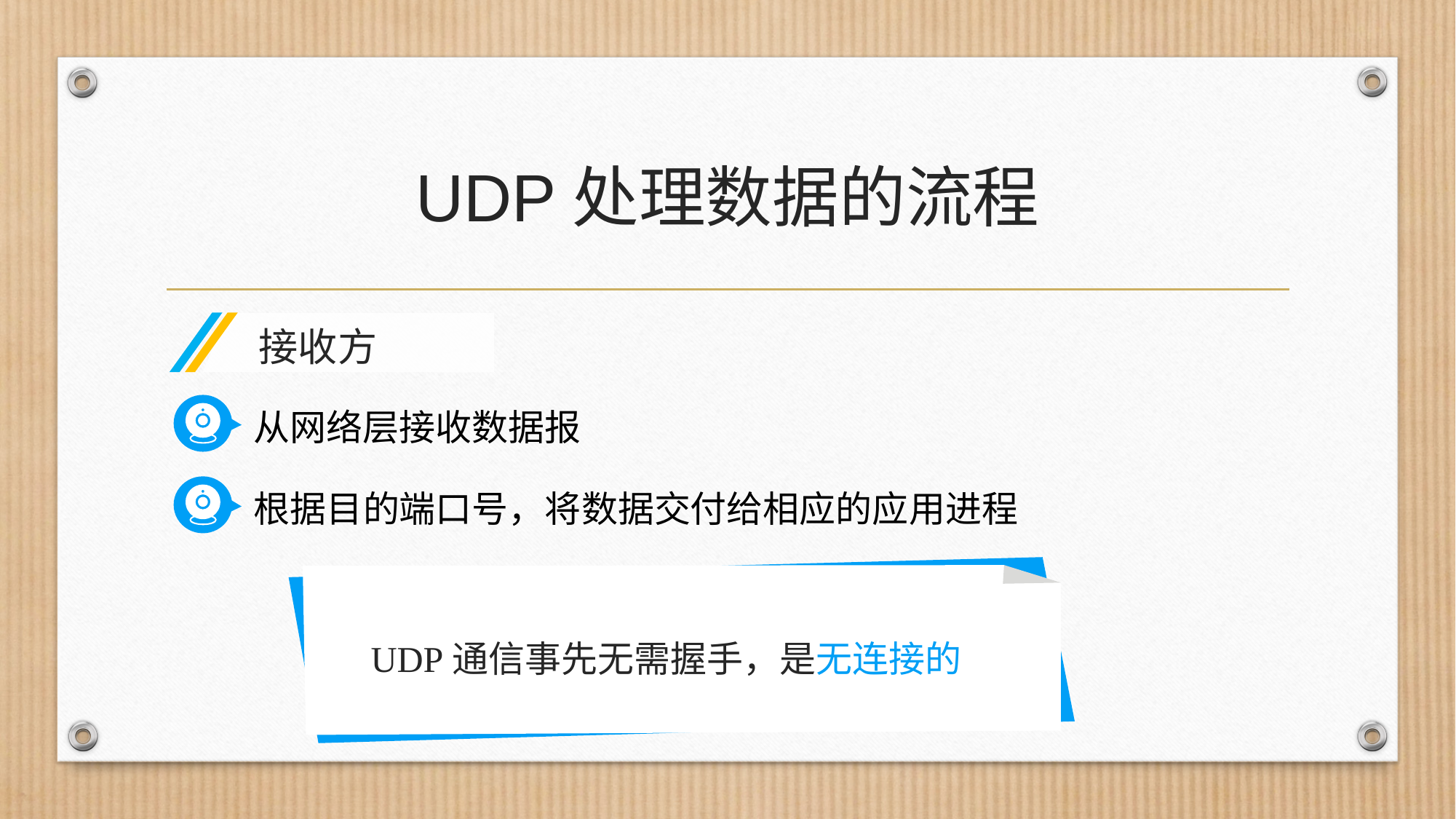

# UDP处理数据的流程

接收方

从网络层接收数据报

根据目的端口号，将数据交付给相应的应用进程

UDP通信事先无需握手，是无连接的